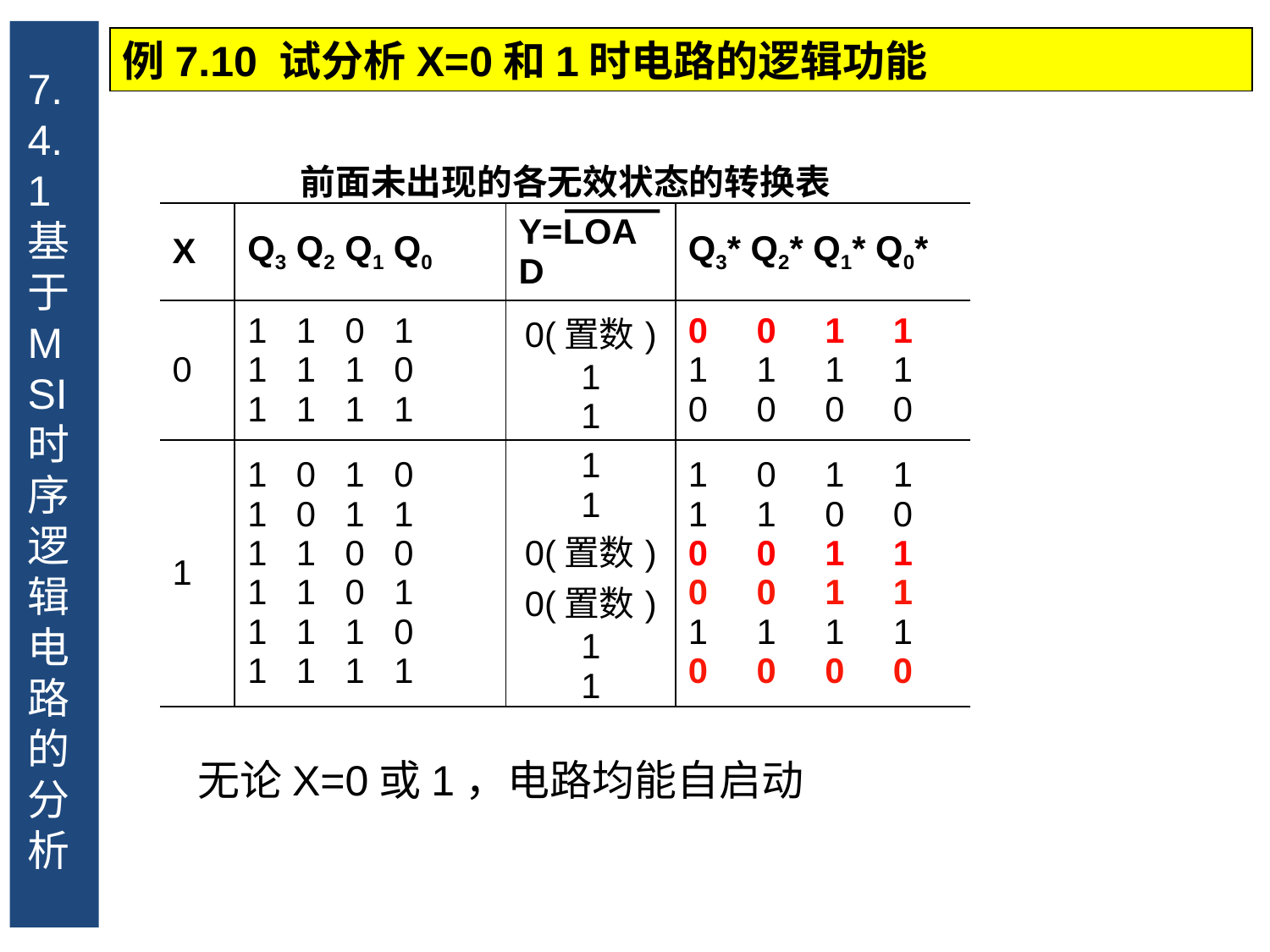

7.4.1 基于MSI时序逻辑电路的分析
例7.10 试分析X=0和1时电路的逻辑功能
| 前面未出现的各无效状态的转换表 |  |  |  |
| --- | --- | --- | --- |
| X | Q3 Q2 Q1 Q0 | Y=LOAD | Q3\* Q2\* Q1\* Q0\* |
| 0 | 1 1 0 1 1 1 1 0 1 1 1 1 | 0(置数) 1 1 | 0 0 1 1 1 1 1 1 0 0 0 0 |
| 1 | 1 0 1 0 1 0 1 1 1 1 0 0 1 1 0 1 1 1 1 0 1 1 1 1 | 1 1 0(置数) 0(置数) 1 1 | 1 0 1 1 1 1 0 0 0 0 1 1 0 0 1 1 1 1 1 1 0 0 0 0 |

无论X=0或1，电路均能自启动